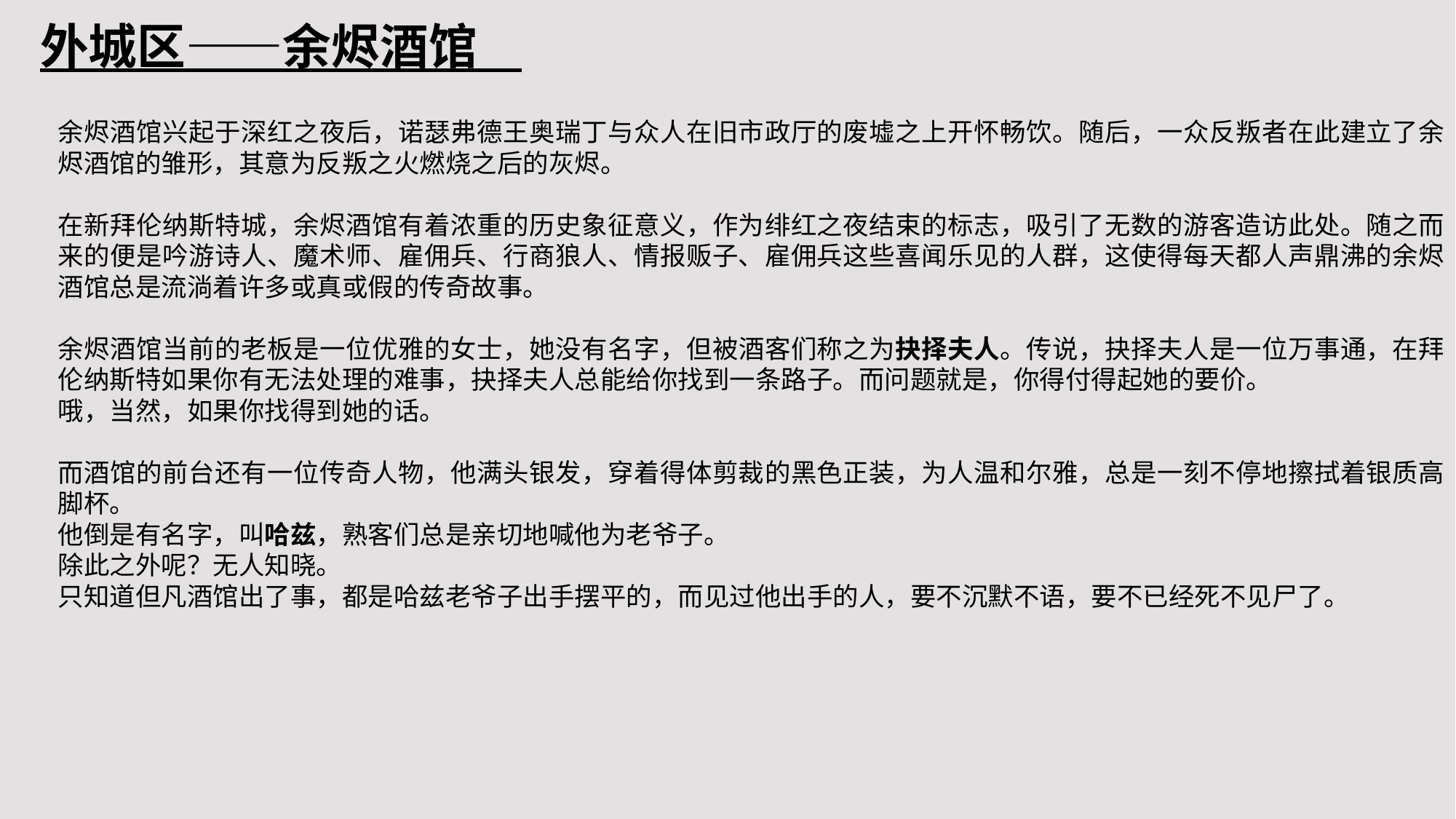

外城区——余烬酒馆
余烬酒馆兴起于深红之夜后，诺瑟弗德王奥瑞丁与众人在旧市政厅的废墟之上开怀畅饮。随后，一众反叛者在此建立了余烬酒馆的雏形，其意为反叛之火燃烧之后的灰烬。

在新拜伦纳斯特城，余烬酒馆有着浓重的历史象征意义，作为绯红之夜结束的标志，吸引了无数的游客造访此处。随之而来的便是吟游诗人、魔术师、雇佣兵、行商狼人、情报贩子、雇佣兵这些喜闻乐见的人群，这使得每天都人声鼎沸的余烬酒馆总是流淌着许多或真或假的传奇故事。

余烬酒馆当前的老板是一位优雅的女士，她没有名字，但被酒客们称之为抉择夫人。传说，抉择夫人是一位万事通，在拜伦纳斯特如果你有无法处理的难事，抉择夫人总能给你找到一条路子。而问题就是，你得付得起她的要价。
哦，当然，如果你找得到她的话。

而酒馆的前台还有一位传奇人物，他满头银发，穿着得体剪裁的黑色正装，为人温和尔雅，总是一刻不停地擦拭着银质高脚杯。
他倒是有名字，叫哈兹，熟客们总是亲切地喊他为老爷子。
除此之外呢？无人知晓。
只知道但凡酒馆出了事，都是哈兹老爷子出手摆平的，而见过他出手的人，要不沉默不语，要不已经死不见尸了。